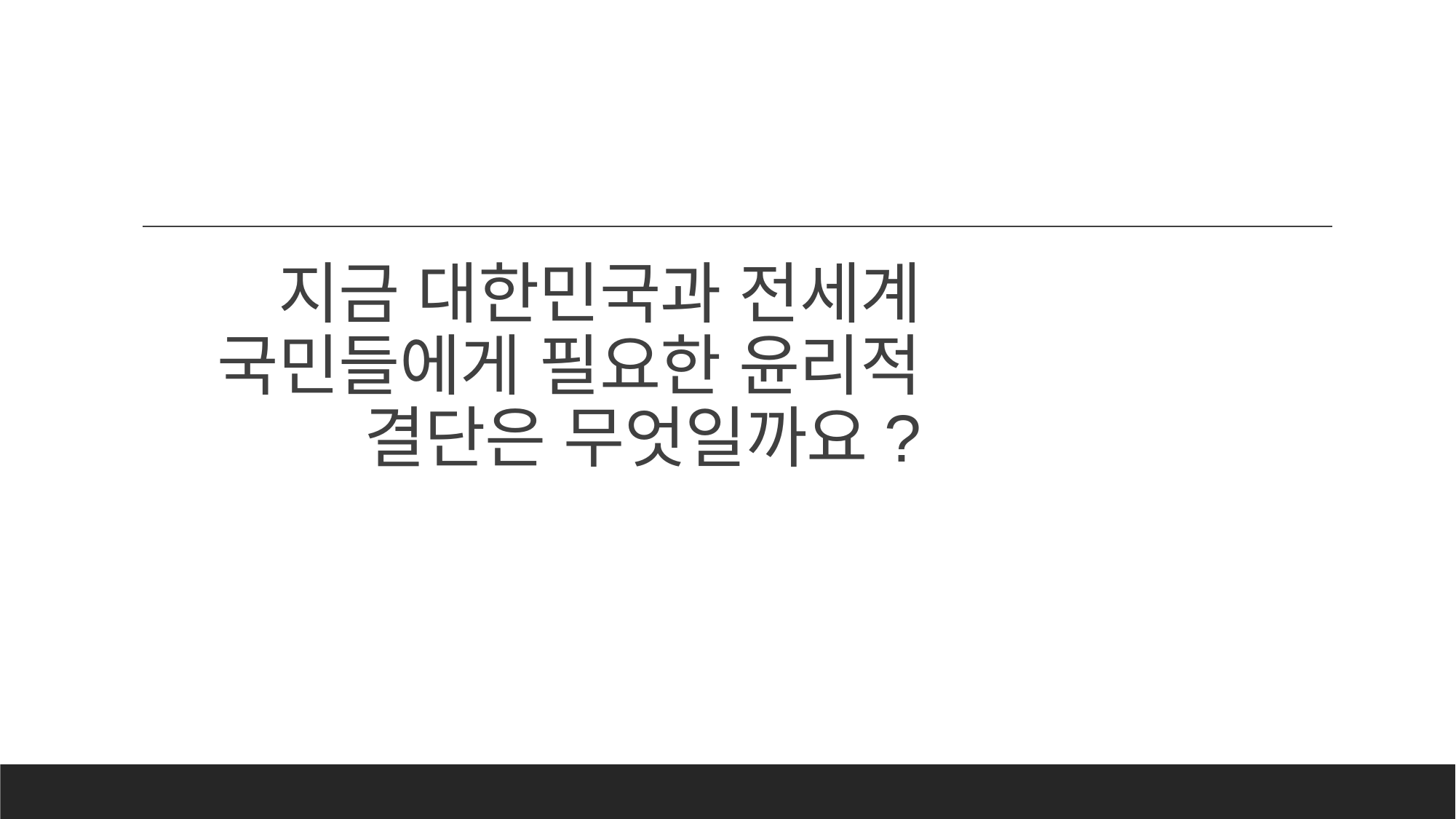

# 지금 대한민국과 전세계 국민들에게 필요한 윤리적 결단은 무엇일까요?